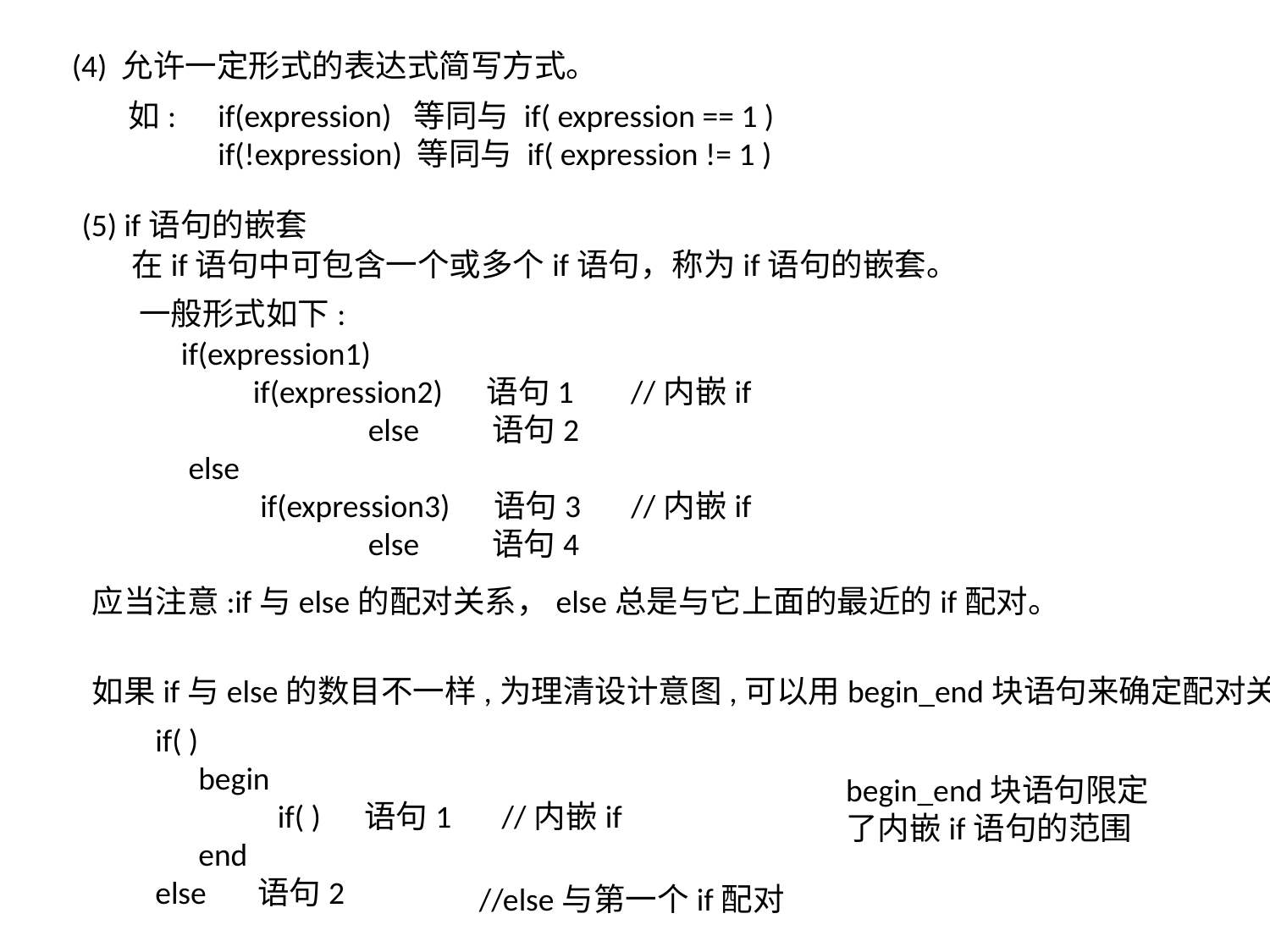

(4) 允许一定形式的表达式简写方式。
如:
 if(expression)  等同与 if( expression == 1 )
 if(!expression) 等同与 if( expression != 1 )
(5) if语句的嵌套
在if语句中可包含一个或多个if语句，称为if语句的嵌套。
一般形式如下:
if(expression1)
          if(expression2)     语句1        //内嵌if
                          else         语句2
 else
           if(expression3)     语句3       //内嵌if
                          else         语句4
应当注意:if与else的配对关系，else总是与它上面的最近的if配对。
如果if与else的数目不一样,为理清设计意图,可以用begin_end块语句来确定配对关系。
if( )
      begin
                 if( )     语句1       //内嵌if
      end
else      语句2
begin_end块语句限定了内嵌if语句的范围
//else与第一个if配对